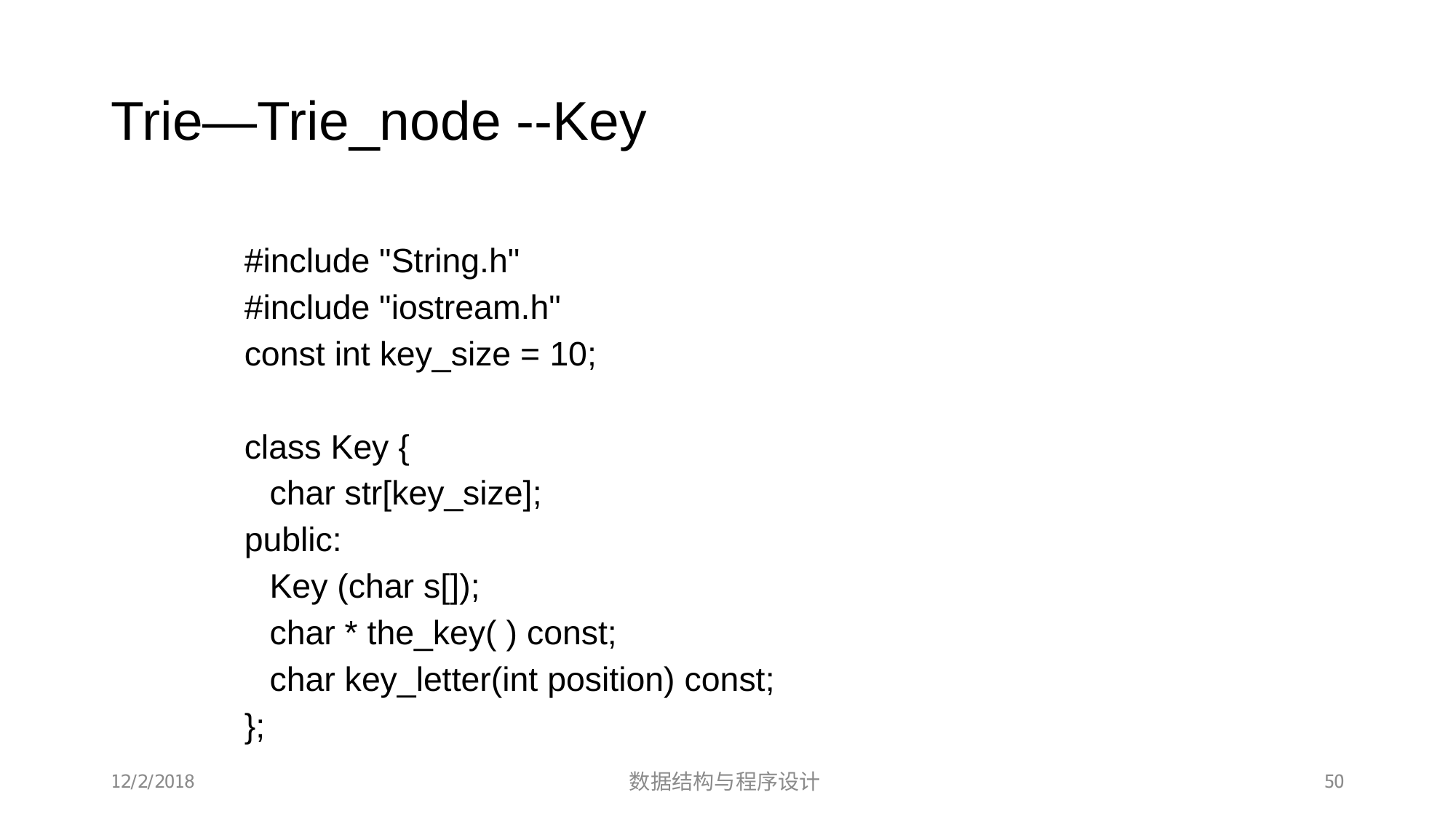

# Trie—Trie_node --Key
#include "String.h"
#include "iostream.h"
const int key_size = 10;

class Key {
	char str[key_size];
public:
	Key (char s[]);
	char * the_key( ) const;
	char key_letter(int position) const;
};

12/2/2018
数据结构与程序设计
50